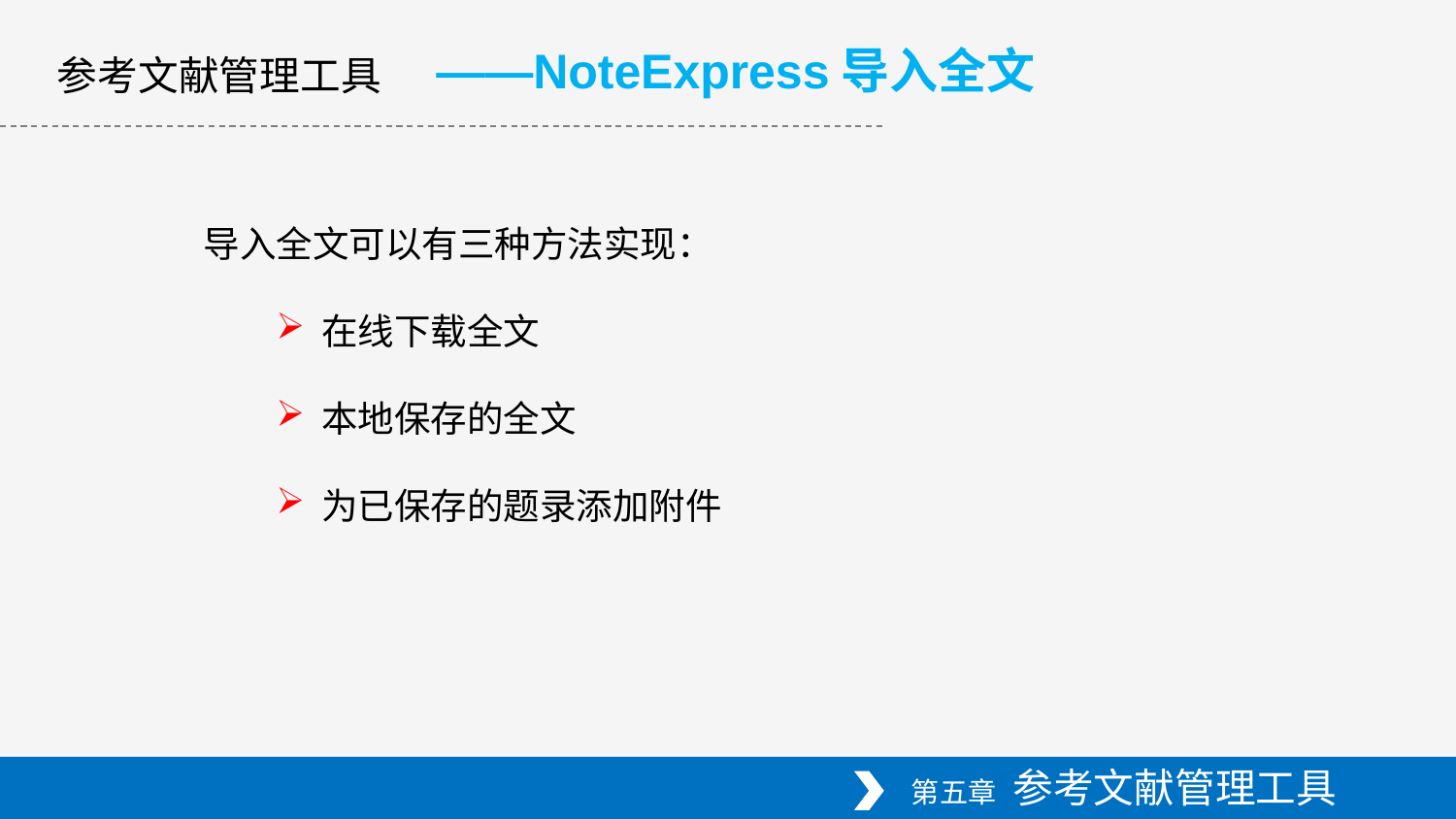

——NoteExpress导入全文
参考文献管理工具
导入全文可以有三种方法实现：

在线下载全文

本地保存的全文

为已保存的题录添加附件